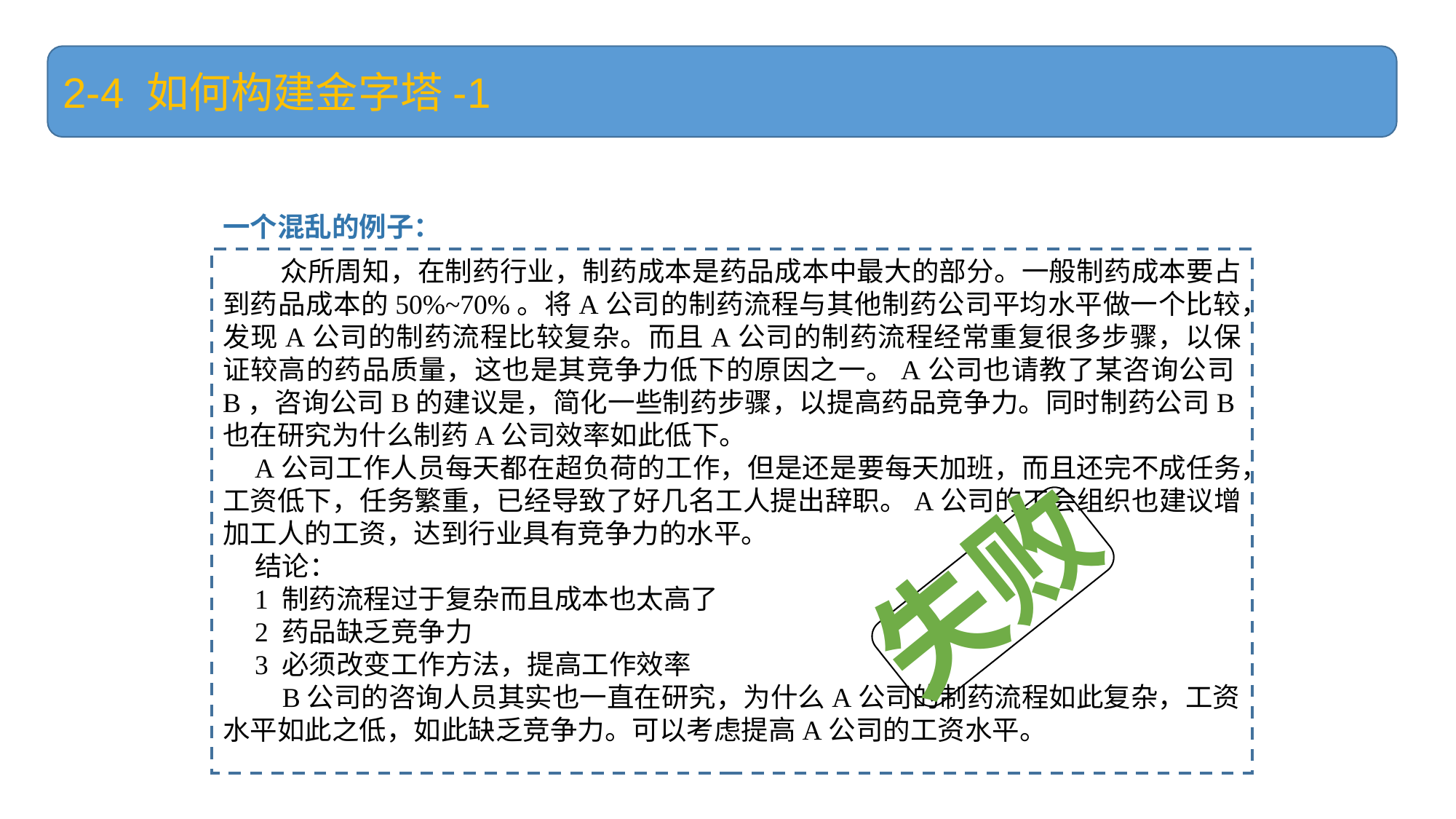

2-4 如何构建金字塔-1
一个混乱的例子：
   众所周知，在制药行业，制药成本是药品成本中最大的部分。一般制药成本要占到药品成本的50%~70%。将A公司的制药流程与其他制药公司平均水平做一个比较，发现A公司的制药流程比较复杂。而且A公司的制药流程经常重复很多步骤，以保证较高的药品质量，这也是其竞争力低下的原因之一。A公司也请教了某咨询公司B，咨询公司B的建议是，简化一些制药步骤，以提高药品竞争力。同时制药公司B也在研究为什么制药A公司效率如此低下。
A公司工作人员每天都在超负荷的工作，但是还是要每天加班，而且还完不成任务，工资低下，任务繁重，已经导致了好几名工人提出辞职。A公司的工会组织也建议增加工人的工资，达到行业具有竞争力的水平。
结论：
1 制药流程过于复杂而且成本也太高了
2 药品缺乏竞争力
3 必须改变工作方法，提高工作效率
    B公司的咨询人员其实也一直在研究，为什么A公司的制药流程如此复杂，工资水平如此之低，如此缺乏竞争力。可以考虑提高A公司的工资水平。

失败